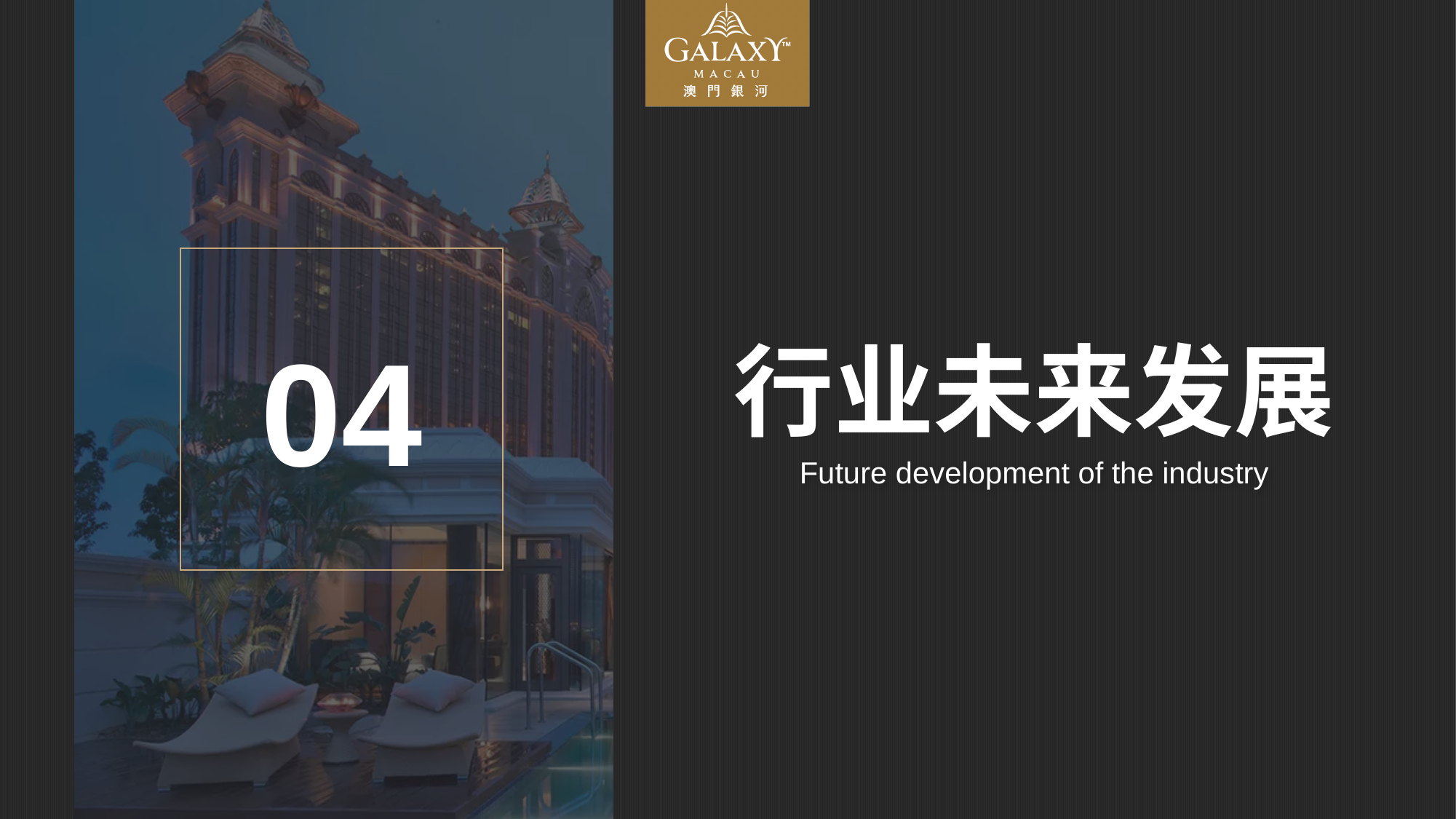

04
行业未来发展
Future development of the industry